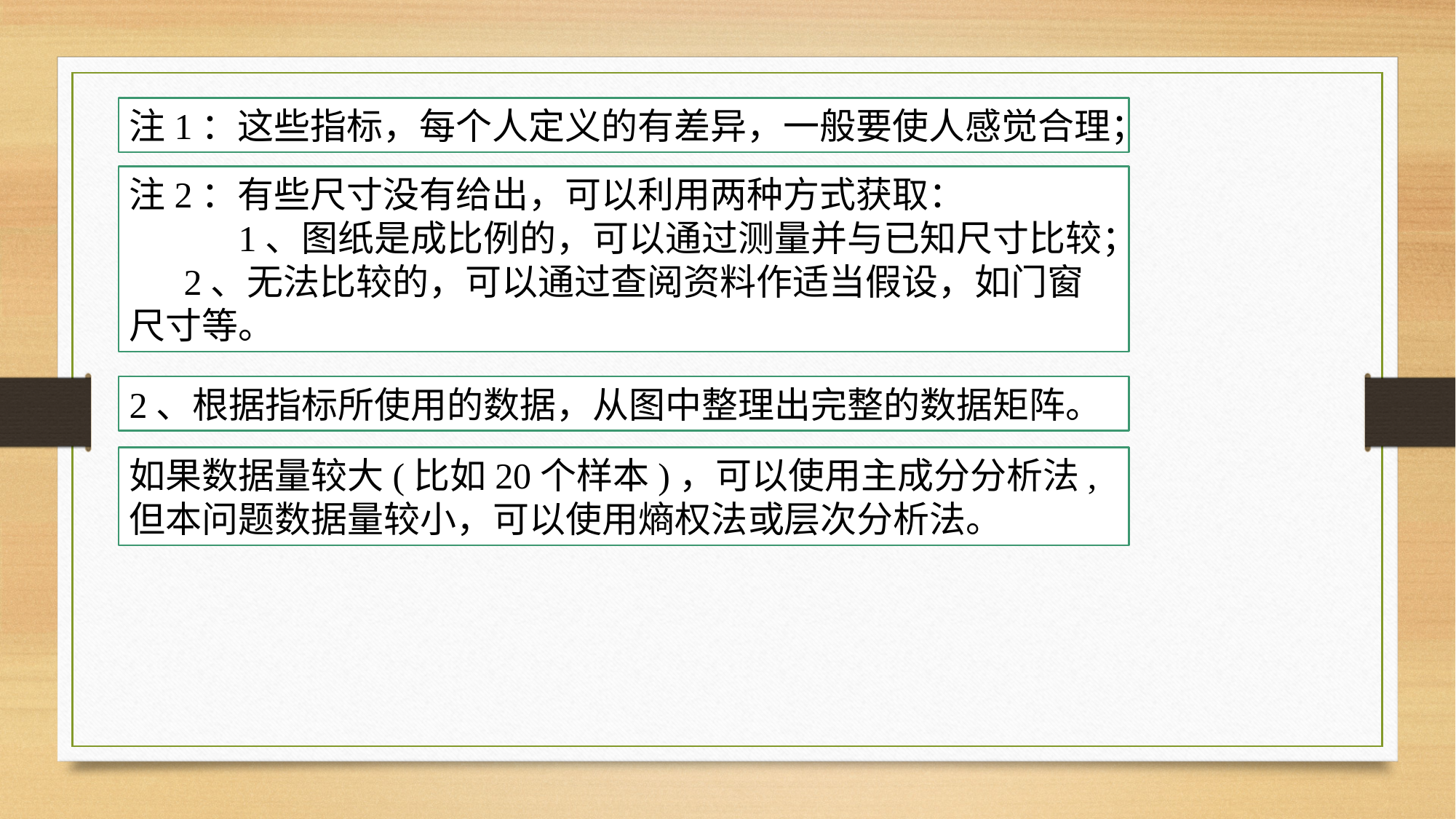

注1：这些指标，每个人定义的有差异，一般要使人感觉合理；
注2：有些尺寸没有给出，可以利用两种方式获取：
	1、图纸是成比例的，可以通过测量并与已知尺寸比较；
      2、无法比较的，可以通过查阅资料作适当假设，如门窗尺寸等。
2、根据指标所使用的数据，从图中整理出完整的数据矩阵。
如果数据量较大(比如20个样本)，可以使用主成分分析法,但本问题数据量较小，可以使用熵权法或层次分析法。